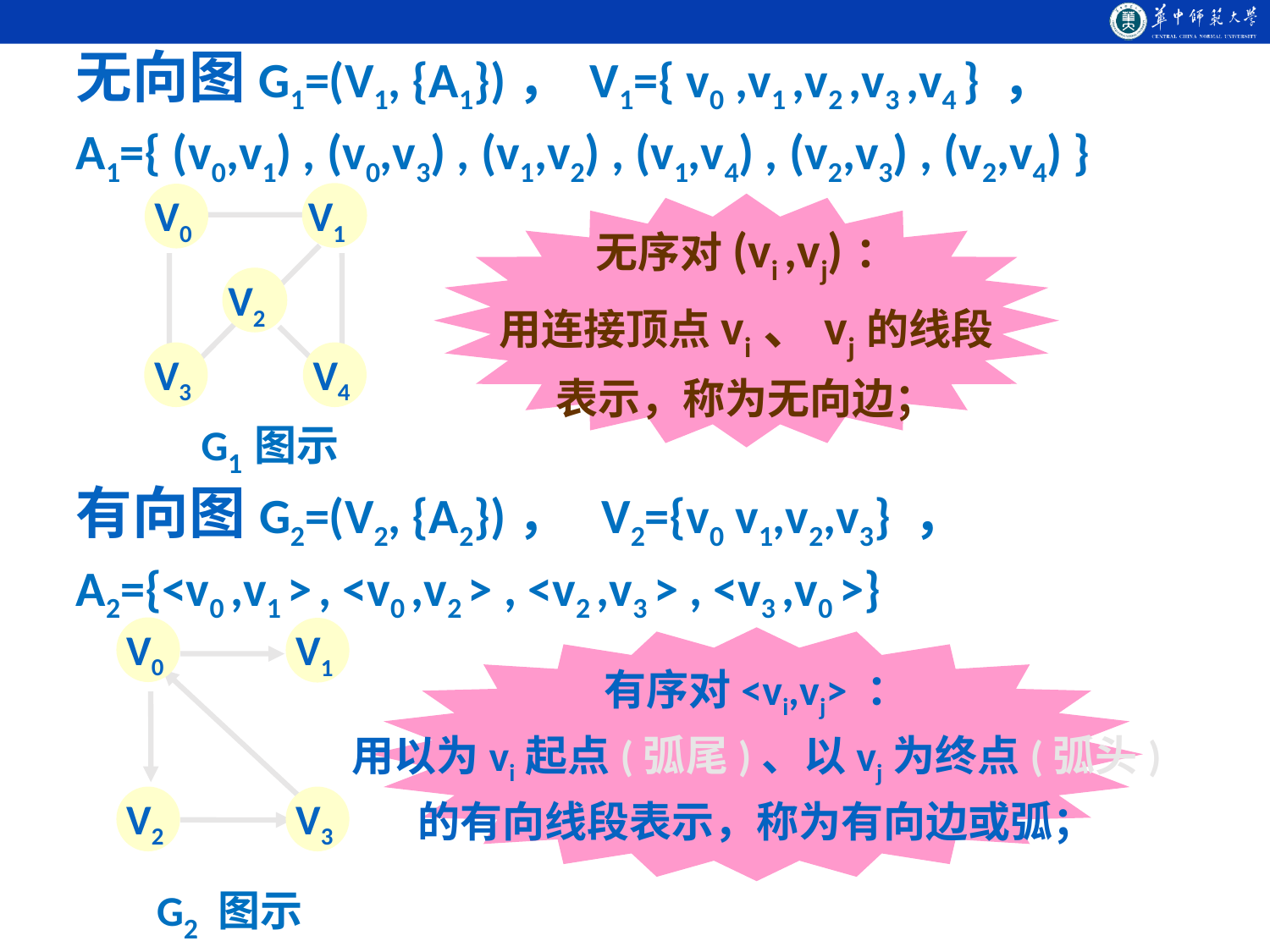

无向图G1=(V1, {A1})， V1={ v0 ,v1 ,v2 ,v3 ,v4 } ，
A1={ (v0,v1) , (v0,v3) , (v1,v2) , (v1,v4) , (v2,v3) , (v2,v4) }
 V0

 V1

 V2

 V3

 V4

G1图示
无序对(vi ,vj)：
用连接顶点vi、vj的线段
表示，称为无向边；
有向图G2=(V2, {A2})，  V2={v0 v1,v2,v3} ，
A2={<v0 ,v1 > , <v0 ,v2 > , <v2 ,v3 > , <v3 ,v0 >}
 V0

 V1

 V2

 V3

G2 图示
有序对<vi,vj> ：
用以为vi起点(弧尾)、以vj为终点(弧头)
的有向线段表示，称为有向边或弧；